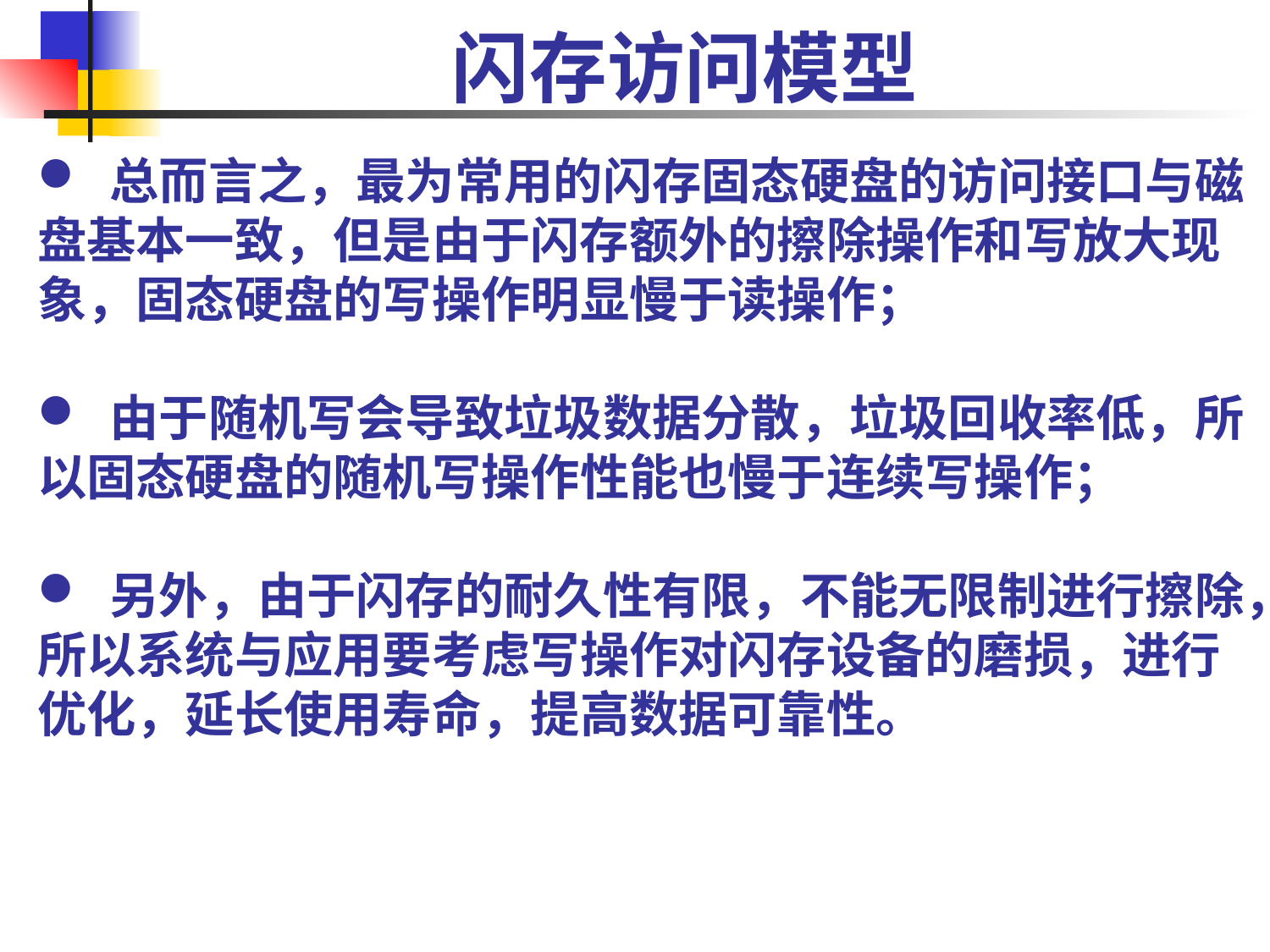

# 闪存访问模型
 总而言之，最为常用的闪存固态硬盘的访问接口与磁盘基本一致，但是由于闪存额外的擦除操作和写放大现象，固态硬盘的写操作明显慢于读操作；

 由于随机写会导致垃圾数据分散，垃圾回收率低，所以固态硬盘的随机写操作性能也慢于连续写操作；

 另外，由于闪存的耐久性有限，不能无限制进行擦除，所以系统与应用要考虑写操作对闪存设备的磨损，进行优化，延长使用寿命，提高数据可靠性。